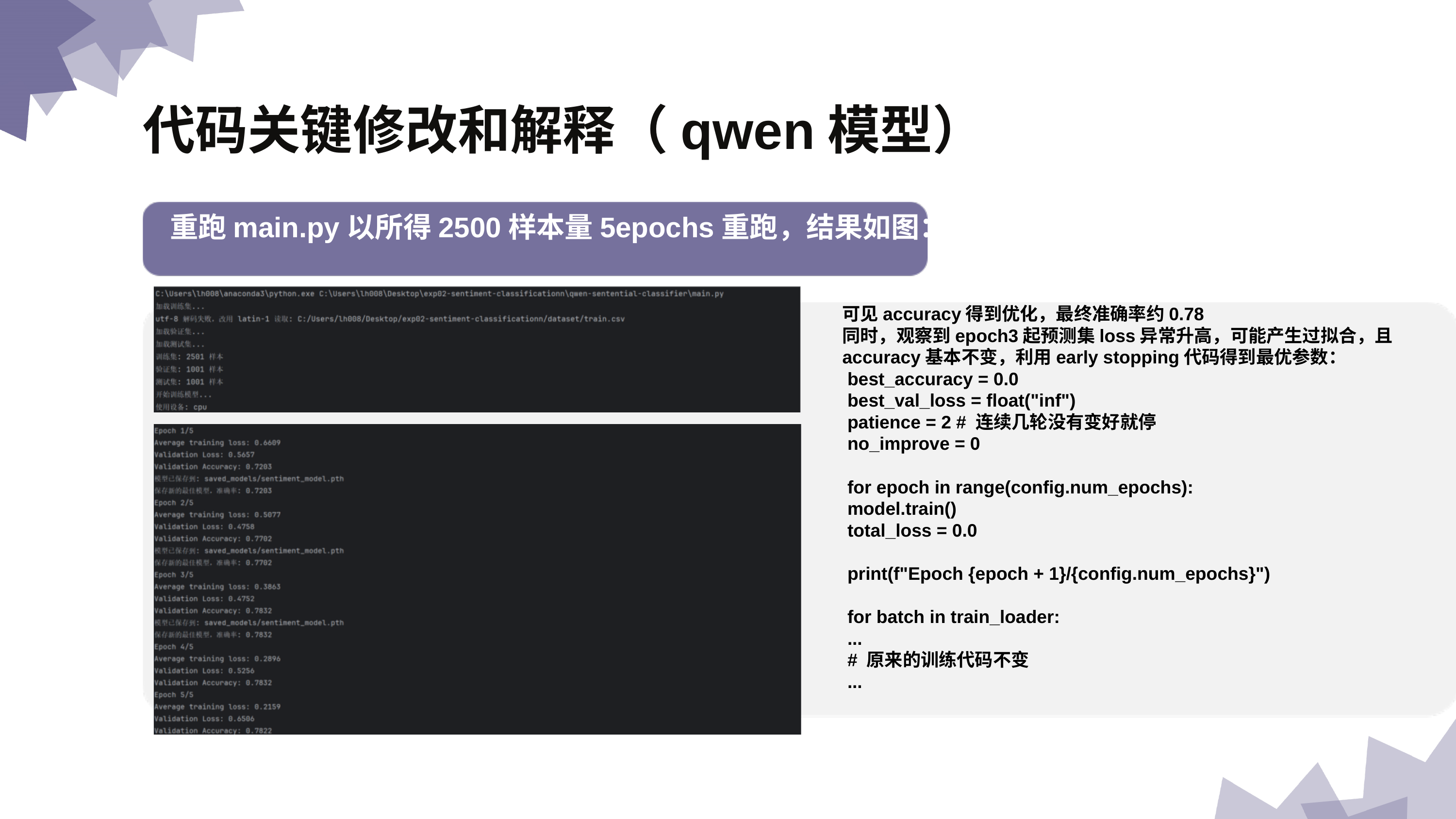

代码关键修改和解释（qwen模型）

 重跑main.py以所得2500样本量5epochs重跑，结果如图：

可见accuracy得到优化，最终准确率约0.78
同时，观察到epoch3起预测集loss异常升高，可能产生过拟合，且accuracy基本不变，利用early stopping代码得到最优参数：
 best_accuracy = 0.0
 best_val_loss = float("inf")
 patience = 2 # 连续几轮没有变好就停
 no_improve = 0

 for epoch in range(config.num_epochs):
 model.train()
 total_loss = 0.0

 print(f"Epoch {epoch + 1}/{config.num_epochs}")

 for batch in train_loader:
 ...
 # 原来的训练代码不变
 ...